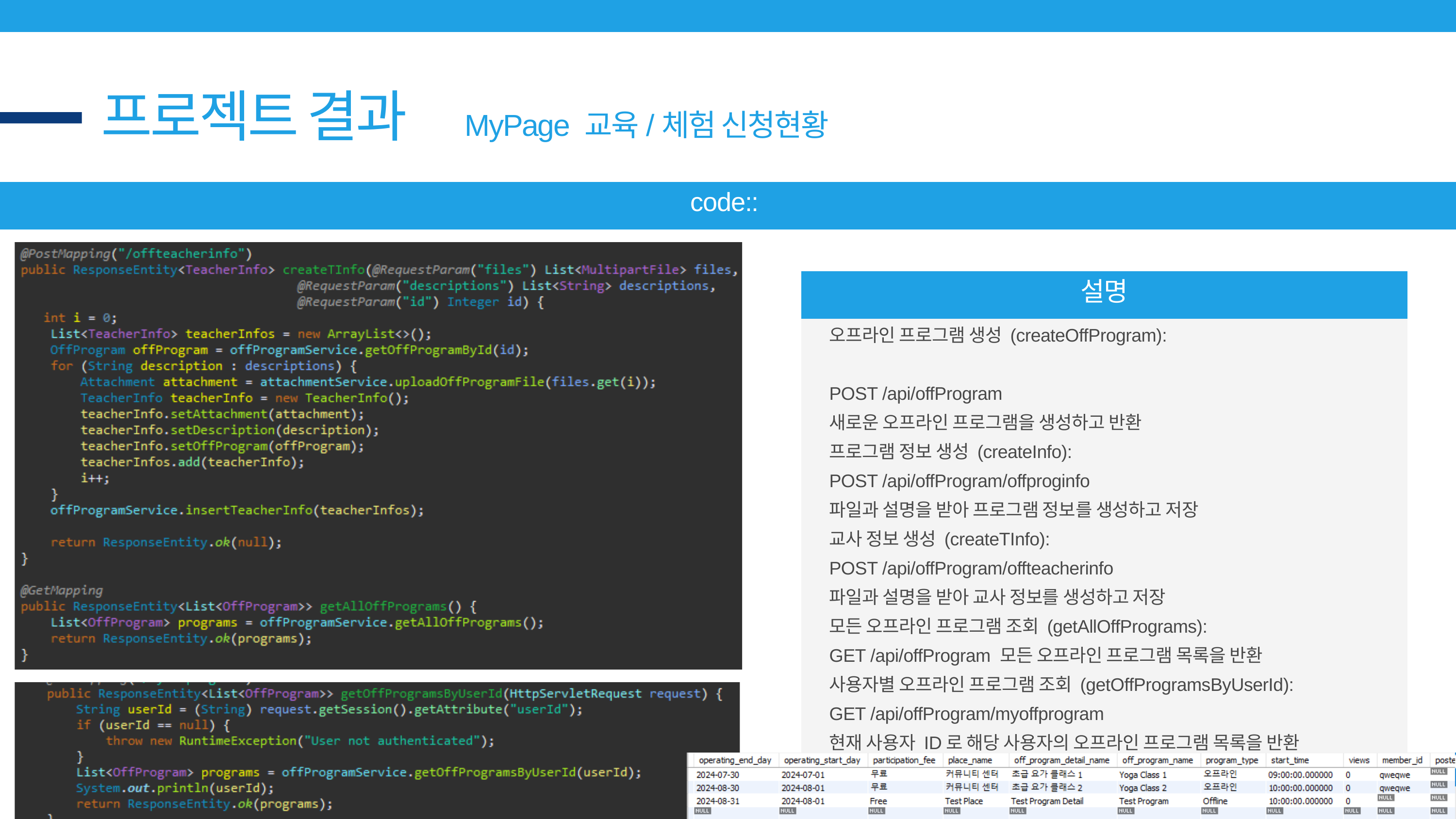

프로젝트 결과
MyPage 교육/체험 신청현황

code::

설명
오프라인 프로그램 생성 (createOffProgram):

POST /api/offProgram
새로운 오프라인 프로그램을 생성하고 반환
프로그램 정보 생성 (createInfo):
POST /api/offProgram/offproginfo
파일과 설명을 받아 프로그램 정보를 생성하고 저장
교사 정보 생성 (createTInfo):
POST /api/offProgram/offteacherinfo
파일과 설명을 받아 교사 정보를 생성하고 저장
모든 오프라인 프로그램 조회 (getAllOffPrograms):
GET /api/offProgram 모든 오프라인 프로그램 목록을 반환
사용자별 오프라인 프로그램 조회 (getOffProgramsByUserId):
GET /api/offProgram/myoffprogram
현재 사용자 ID로 해당 사용자의 오프라인 프로그램 목록을 반환